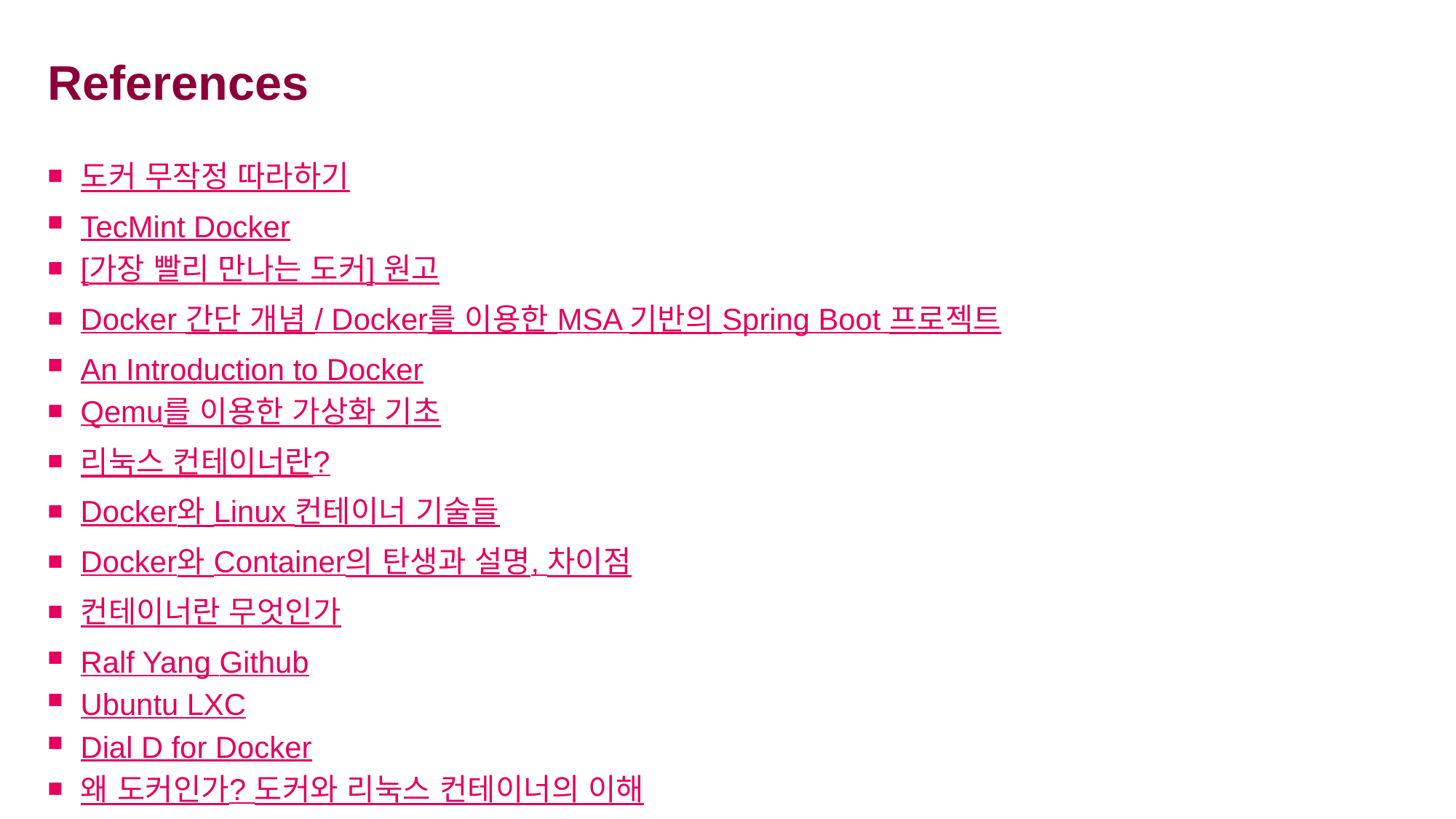

# References
도커 무작정 따라하기
TecMint Docker
[가장 빨리 만나는 도커] 원고
Docker 간단 개념 / Docker를 이용한 MSA 기반의 Spring Boot 프로젝트
An Introduction to Docker
Qemu를 이용한 가상화 기초
리눅스 컨테이너란?
Docker와 Linux 컨테이너 기술들
Docker와 Container의 탄생과 설명, 차이점
컨테이너란 무엇인가
Ralf Yang Github
Ubuntu LXC
Dial D for Docker
왜 도커인가? 도커와 리눅스 컨테이너의 이해
Docker란?